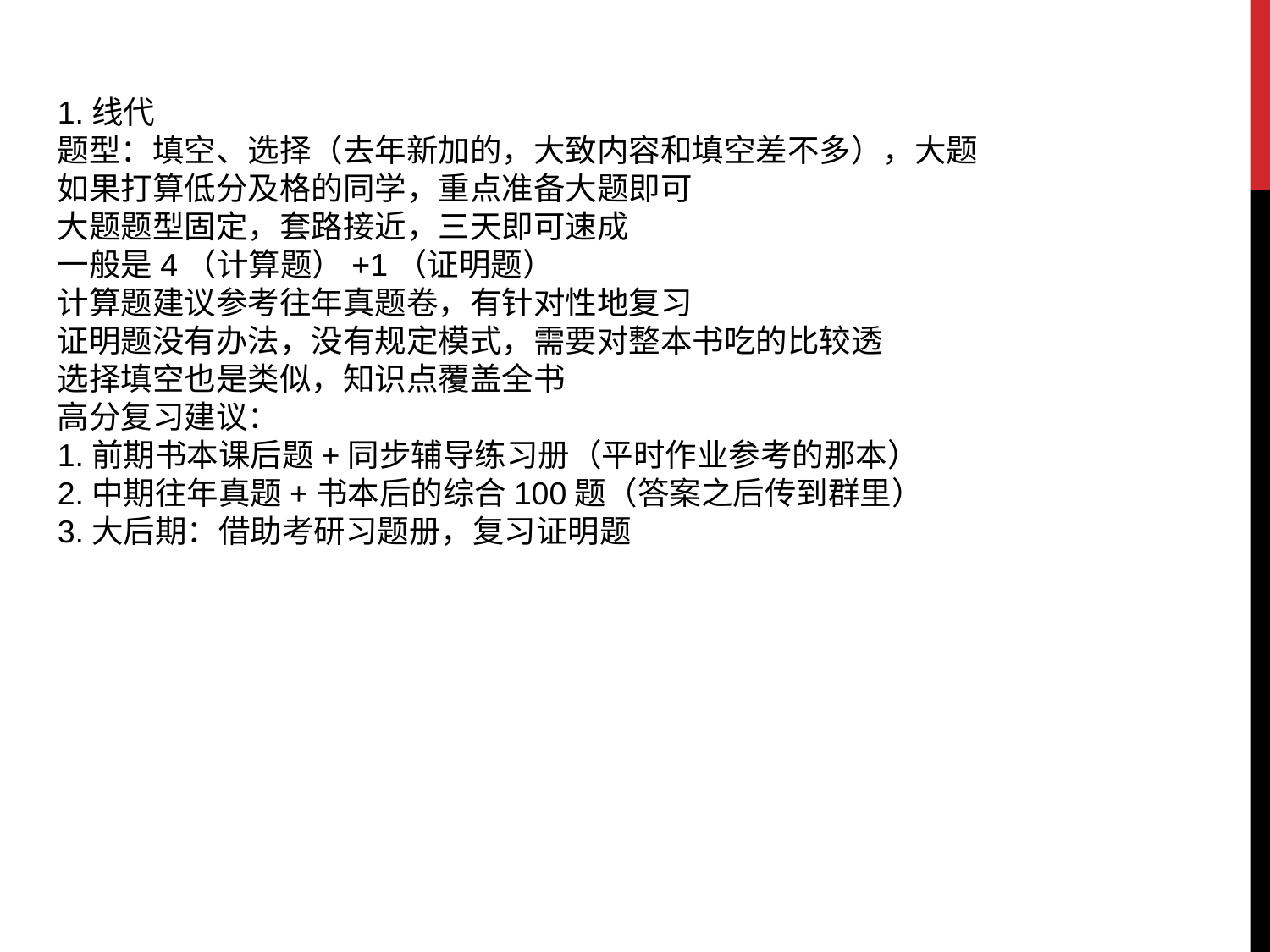

1.线代
题型：填空、选择（去年新加的，大致内容和填空差不多），大题
如果打算低分及格的同学，重点准备大题即可
大题题型固定，套路接近，三天即可速成
一般是4（计算题）+1（证明题）
计算题建议参考往年真题卷，有针对性地复习
证明题没有办法，没有规定模式，需要对整本书吃的比较透
选择填空也是类似，知识点覆盖全书
高分复习建议：
1.前期书本课后题+同步辅导练习册（平时作业参考的那本）
2.中期往年真题+书本后的综合100题（答案之后传到群里）
3.大后期：借助考研习题册，复习证明题